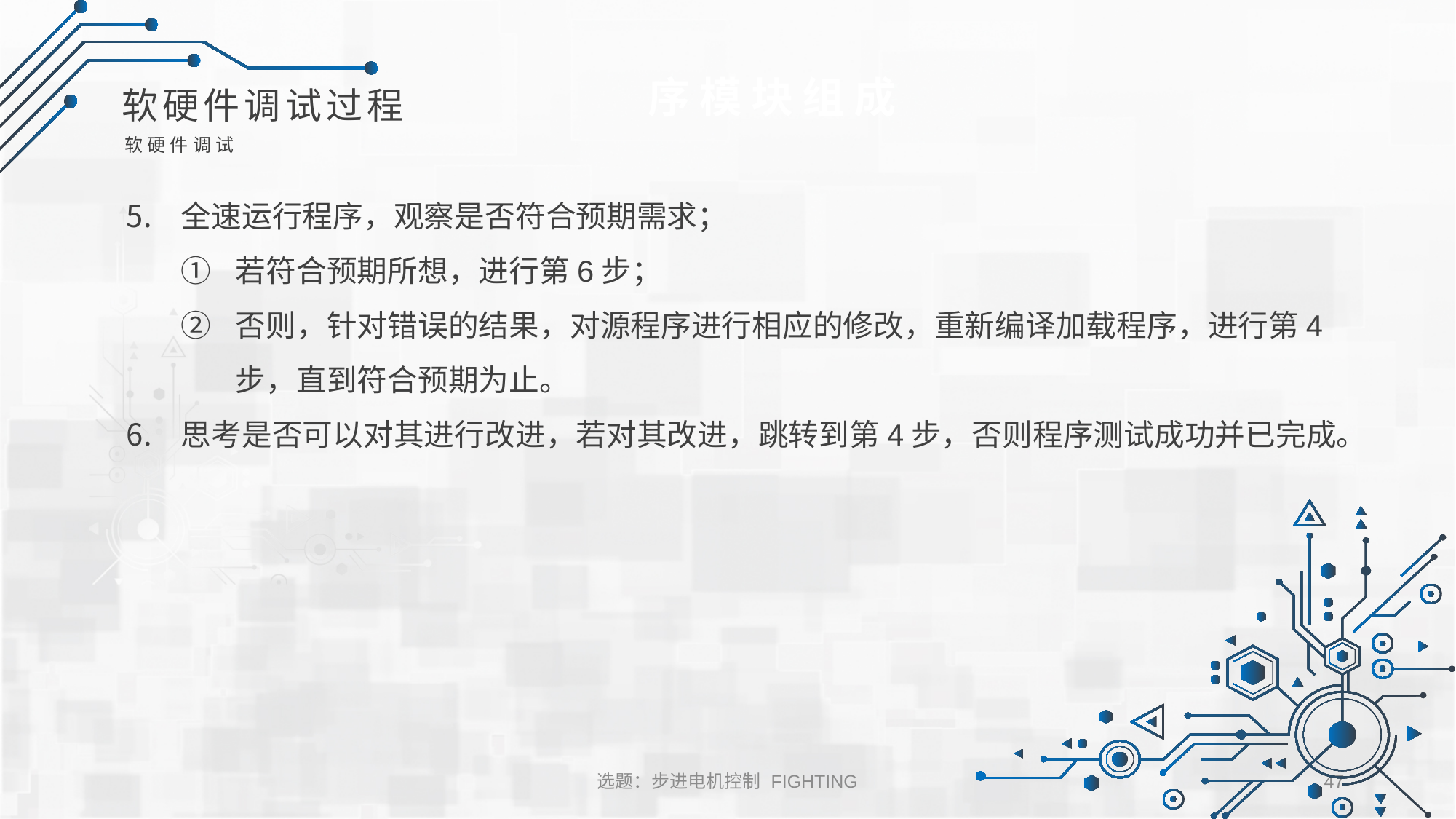

序模块组成
软硬件调试过程
软硬件调试
全速运行程序，观察是否符合预期需求；
若符合预期所想，进行第6步；
否则，针对错误的结果，对源程序进行相应的修改，重新编译加载程序，进行第4步，直到符合预期为止。
思考是否可以对其进行改进，若对其改进，跳转到第4步，否则程序测试成功并已完成。

选题：步进电机控制 FIGHTING
47